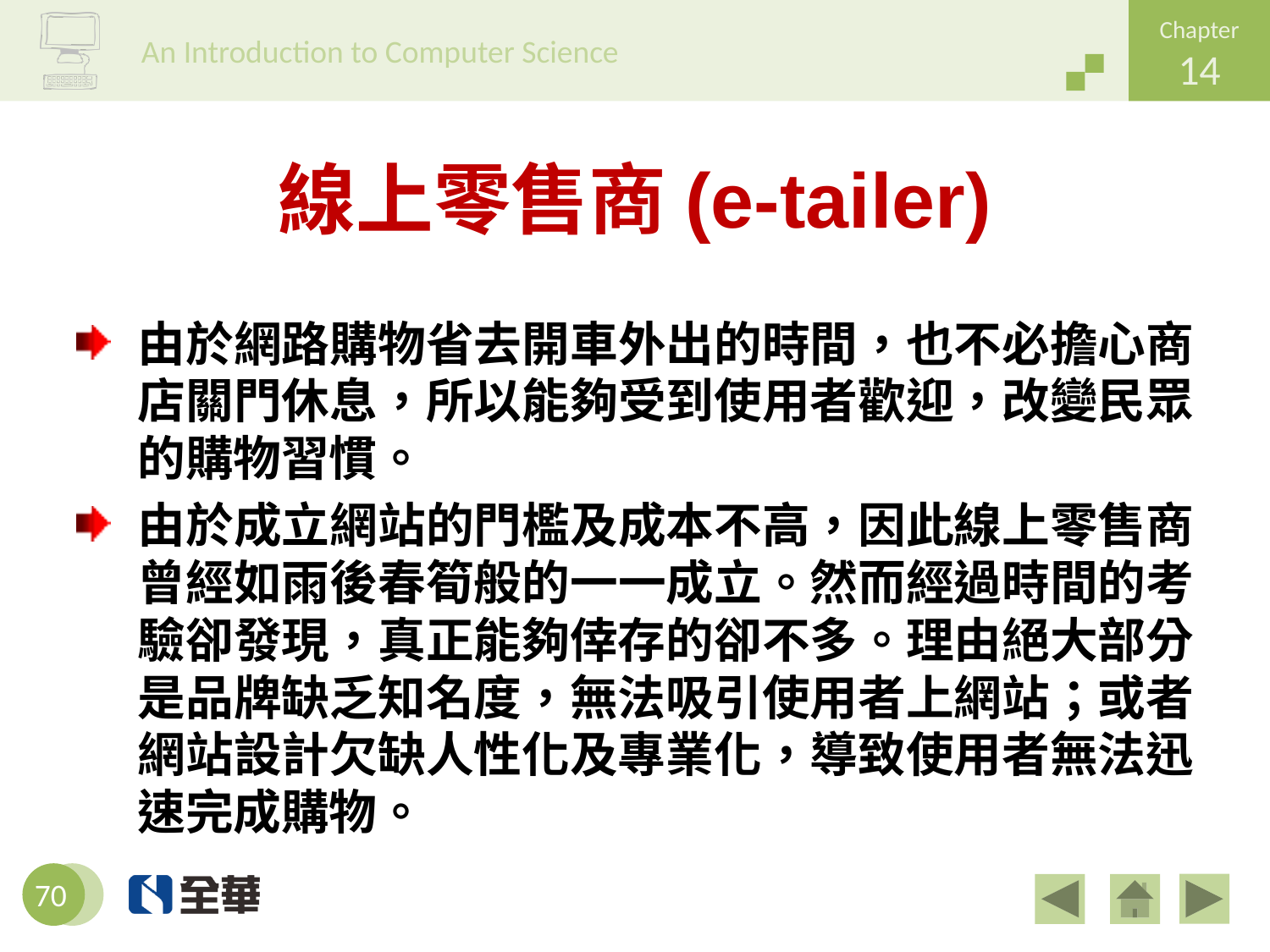

# 線上零售商(e-tailer)
由於網路購物省去開車外出的時間，也不必擔心商店關門休息，所以能夠受到使用者歡迎，改變民眾的購物習慣。
由於成立網站的門檻及成本不高，因此線上零售商曾經如雨後春筍般的一一成立。然而經過時間的考驗卻發現，真正能夠倖存的卻不多。理由絕大部分是品牌缺乏知名度，無法吸引使用者上網站；或者網站設計欠缺人性化及專業化，導致使用者無法迅速完成購物。